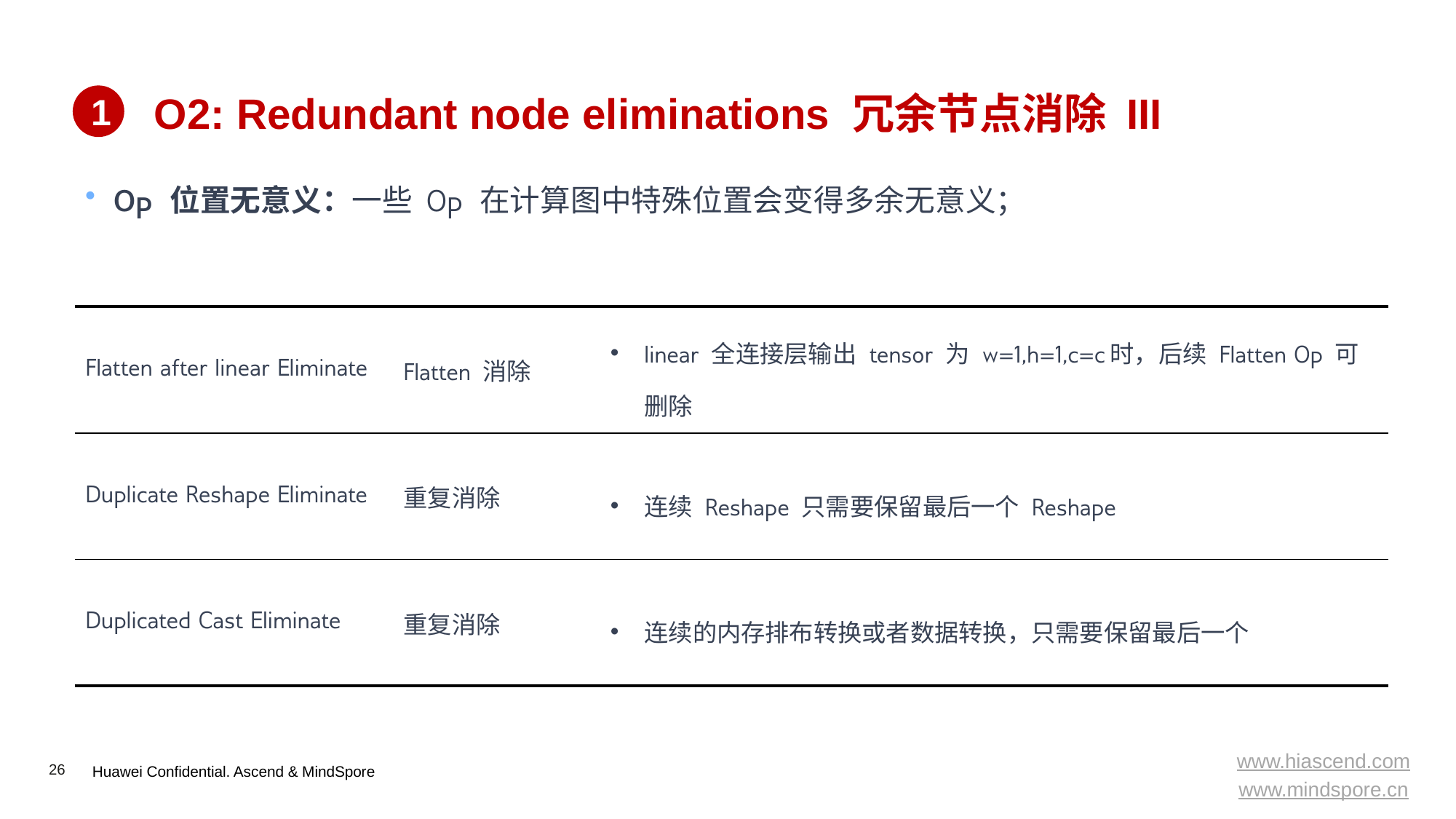

# O2: Redundant node eliminations 冗余节点消除 III
1
Op 位置无意义：一些 Op 在计算图中特殊位置会变得多余无意义；
| Flatten after linear Eliminate | Flatten 消除 | linear 全连接层输出 tensor 为 w=1,h=1,c=c时，后续 Flatten Op 可删除 |
| --- | --- | --- |
| Duplicate Reshape Eliminate | 重复消除 | 连续 Reshape 只需要保留最后一个 Reshape |
| Duplicated Cast Eliminate | 重复消除 | 连续的内存排布转换或者数据转换，只需要保留最后一个 |